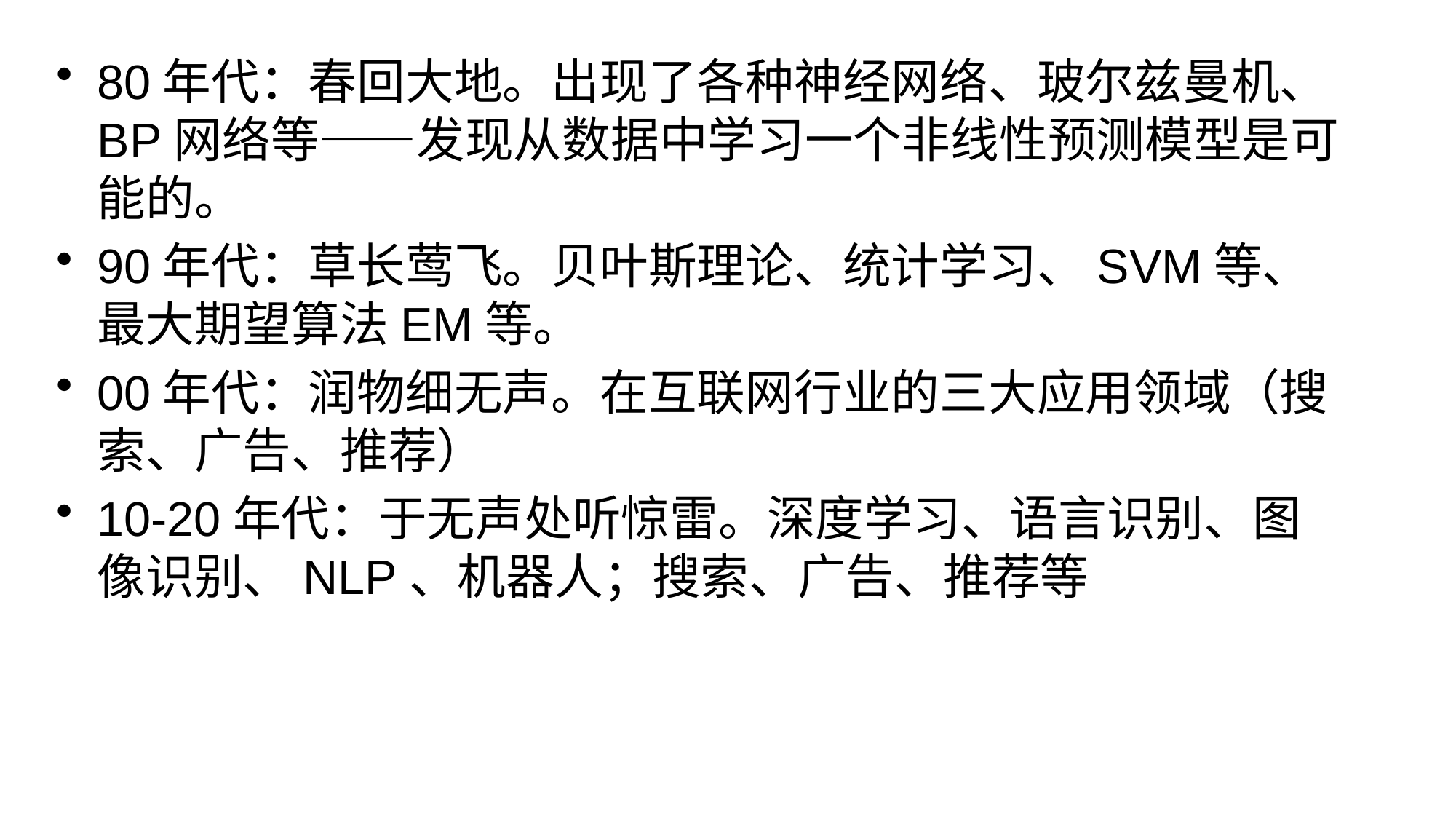

80年代：春回大地。出现了各种神经网络、玻尔兹曼机、BP网络等——发现从数据中学习一个非线性预测模型是可能的。
90年代：草长莺飞。贝叶斯理论、统计学习、SVM等、最大期望算法EM等。
00年代：润物细无声。在互联网行业的三大应用领域（搜索、广告、推荐）
10-20年代：于无声处听惊雷。深度学习、语言识别、图像识别、NLP、机器人；搜索、广告、推荐等